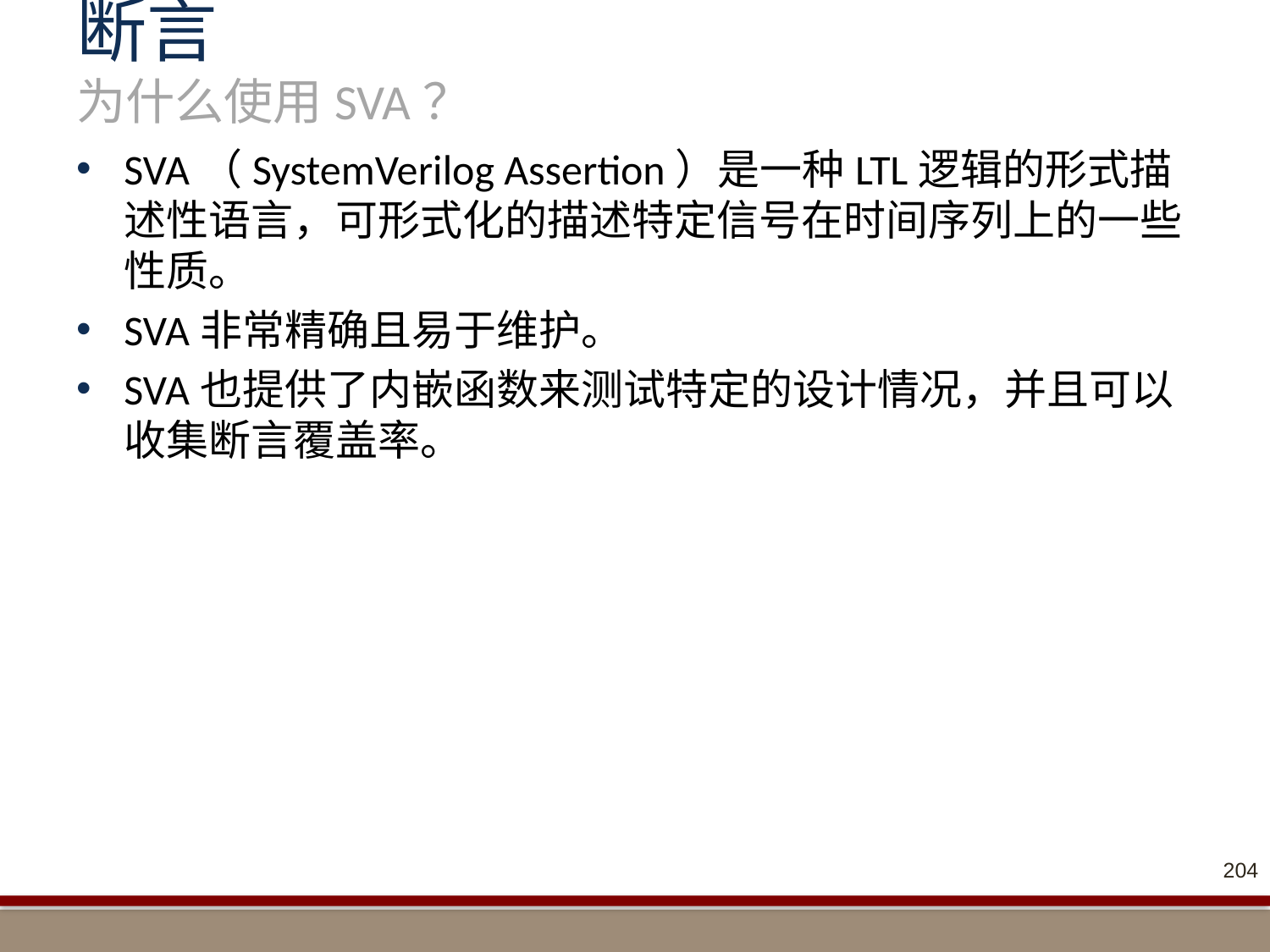

# 断言 为什么使用SVA？
SVA（SystemVerilog Assertion）是一种LTL逻辑的形式描述性语言，可形式化的描述特定信号在时间序列上的一些性质。
SVA非常精确且易于维护。
SVA也提供了内嵌函数来测试特定的设计情况，并且可以收集断言覆盖率。
204